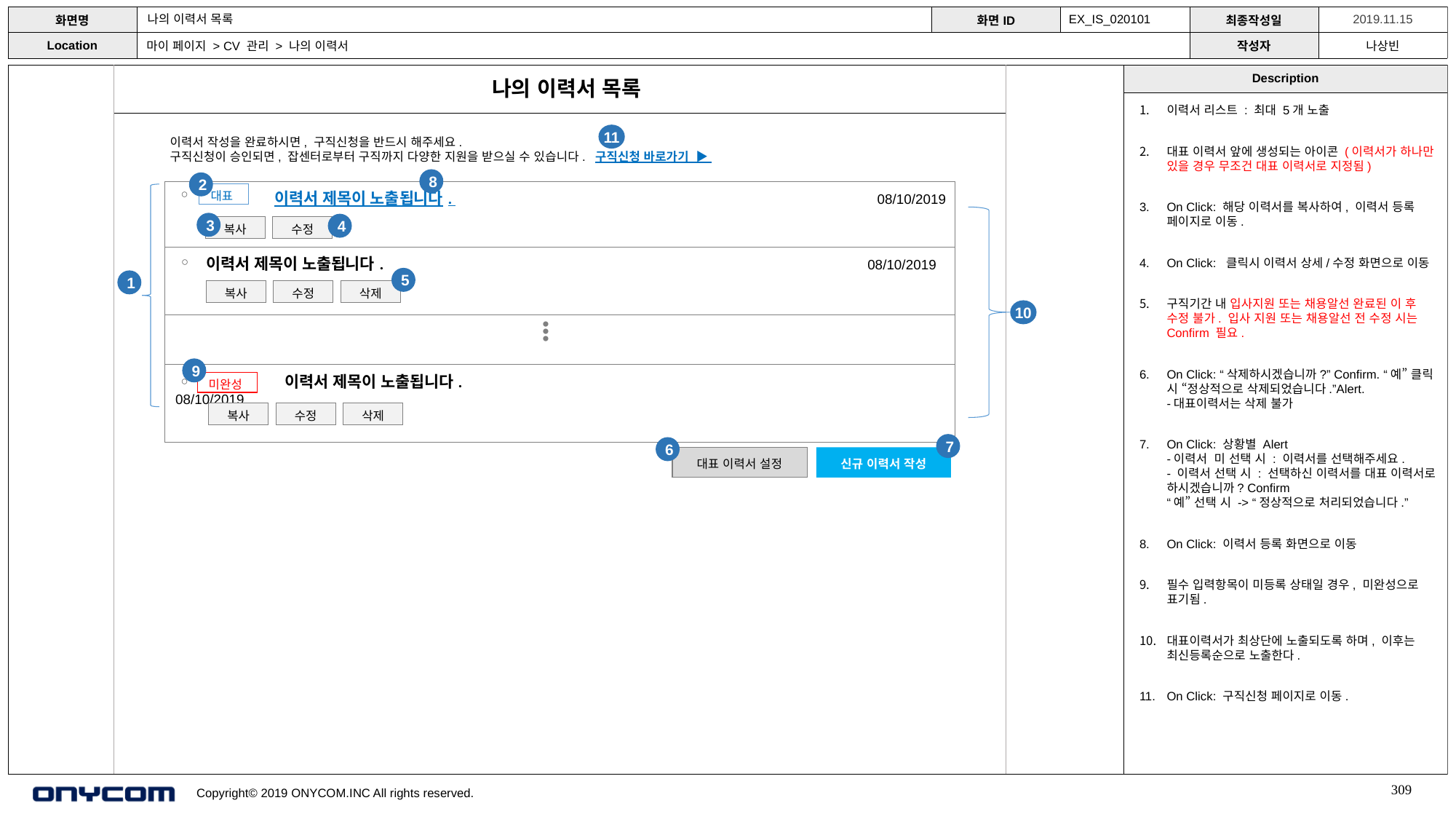

나의 이력서 목록
EX_IS_020101
마이 페이지 > CV 관리 > 나의 이력서
나의 이력서 목록
이력서 리스트 : 최대 5개 노출

대표 이력서 앞에 생성되는 아이콘 (이력서가 하나만 있을 경우 무조건 대표 이력서로 지정됨)

On Click: 해당 이력서를 복사하여, 이력서 등록 페이지로 이동.

On Click:  클릭시 이력서 상세/수정 화면으로 이동

구직기간 내 입사지원 또는 채용알선 완료된 이 후 수정 불가. 입사 지원 또는 채용알선 전 수정 시는 Confirm 필요.

On Click: “삭제하시겠습니까?” Confirm. “예” 클릭 시 “정상적으로 삭제되었습니다.”Alert.
-대표이력서는 삭제 불가

On Click: 상황별 Alert
-이력서  미 선택 시 : 이력서를 선택해주세요.
- 이력서 선택 시 : 선택하신 이력서를 대표 이력서로 하시겠습니까? Confirm
“예” 선택 시 -> “정상적으로 처리되었습니다.”

On Click: 이력서 등록 화면으로 이동

필수 입력항목이 미등록 상태일 경우, 미완성으로 표기됨.

대표이력서가 최상단에 노출되도록 하며, 이후는 최신등록순으로 노출한다.

On Click: 구직신청 페이지로 이동.
11
이력서 작성을 완료하시면, 구직신청을 반드시 해주세요.
구직신청이 승인되면, 잡센터로부터 구직까지 다양한 지원을 받으실 수 있습니다.  구직신청 바로가기  ▶
8
2
| 이력서 제목이 노출됩니다. 08/10/2019 |
| --- |
| 이력서 제목이 노출됩니다. 08/10/2019 |
|  |
| 이력서 제목이 노출됩니다. 08/10/2019 |
○
대표

3
4
복사
수정
○
5
1
복사
수정
삭제
10
●●●
9
○
미완성
복사
수정
삭제
7
6
대표 이력서 설정
신규 이력서 작성
309